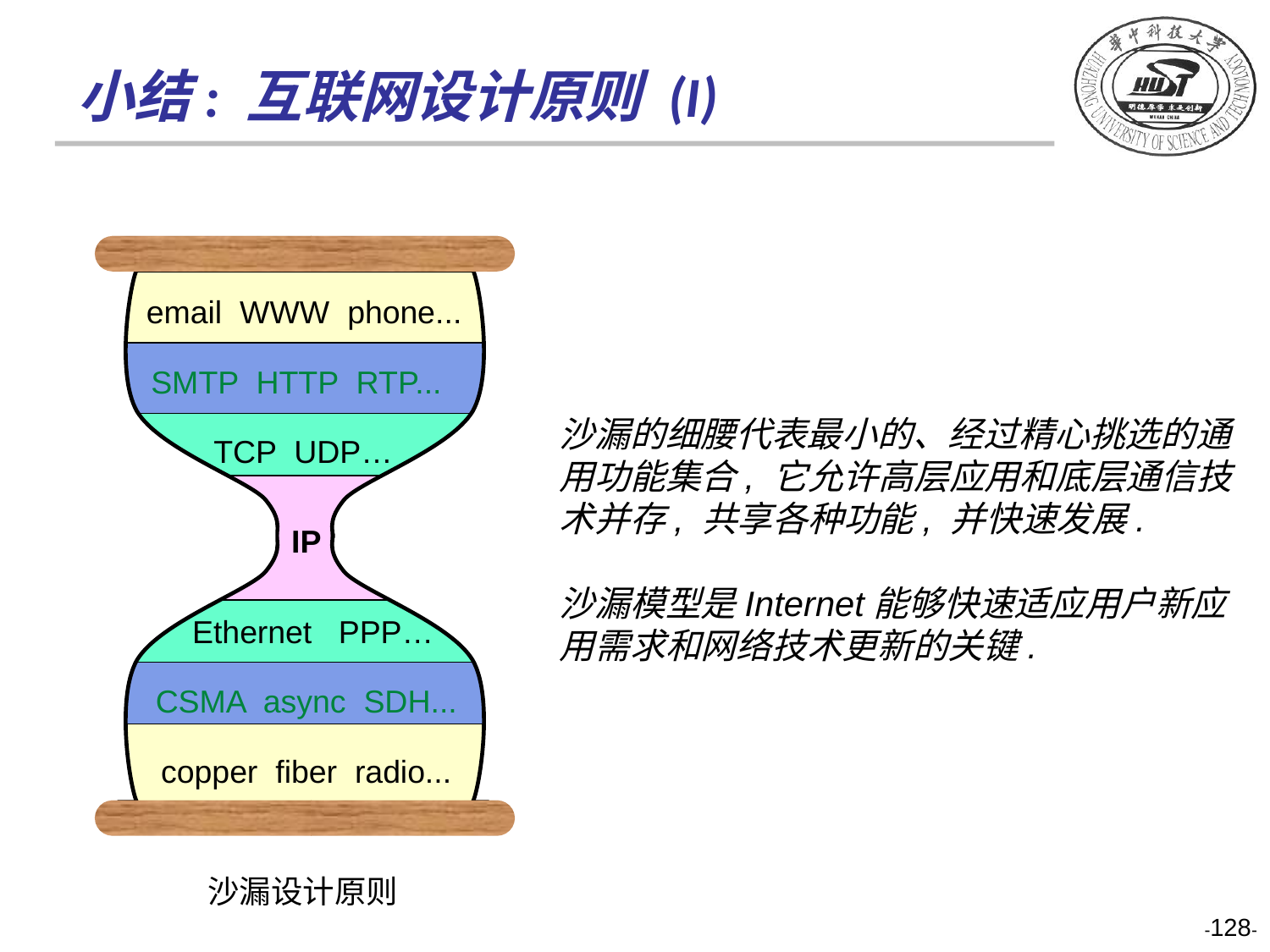

小结: 互联网设计原则 (I)

 email  WWW  phone...
SMTP  HTTP  RTP...
TCP  UDP…
IP
Ethernet   PPP…
CSMA  async  SDH...
copper  fiber  radio...
沙漏的细腰代表最小的、经过精心挑选的通用功能集合, 它允许高层应用和底层通信技术并存, 共享各种功能, 并快速发展.

沙漏模型是Internet能够快速适应用户新应用需求和网络技术更新的关键.
沙漏设计原则
-128-